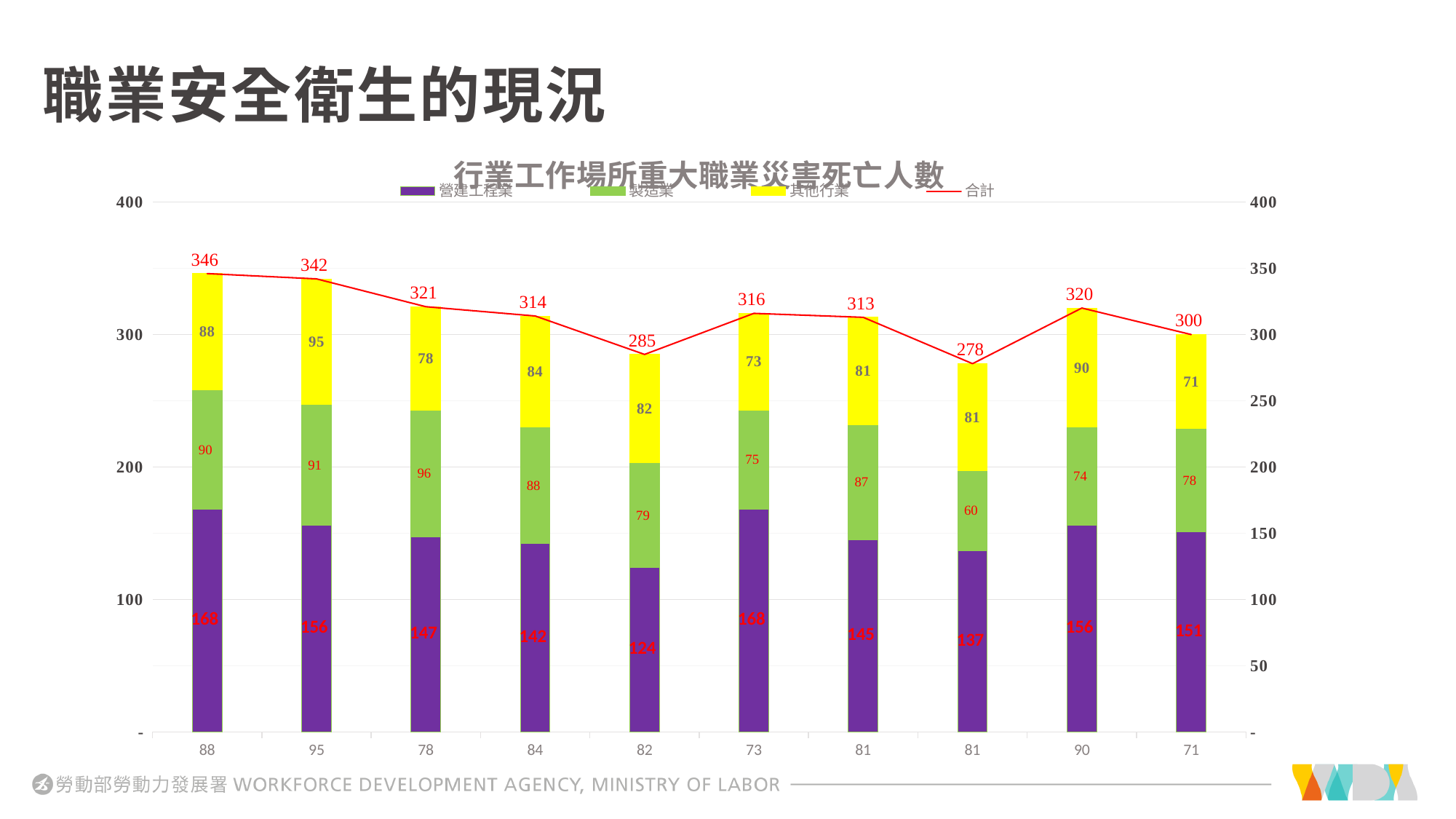

# 職業安全衛生的現況

### Chart: 行業工作場所重大職業災害死亡人數

| Category | 營建工程業 | 製造業 | 其他行業 |  |
|---|---|---|---|---|
| 88 | 168.0 | 90.0 | 88.0 | 346.0 |
| 95 | 156.0 | 91.0 | 95.0 | 342.0 |
| 78 | 147.0 | 96.0 | 78.0 | 321.0 |
| 84 | 142.0 | 88.0 | 84.0 | 314.0 |
| 82 | 124.0 | 79.0 | 82.0 | 285.0 |
| 73 | 168.0 | 75.0 | 73.0 | 316.0 |
| 81 | 145.0 | 87.0 | 81.0 | 313.0 |
| 81 | 137.0 | 60.0 | 81.0 | 278.0 |
| 90 | 156.0 | 74.0 | 90.0 | 320.0 |
| 71 | 151.0 | 78.0 | 71.0 | 300.0 |